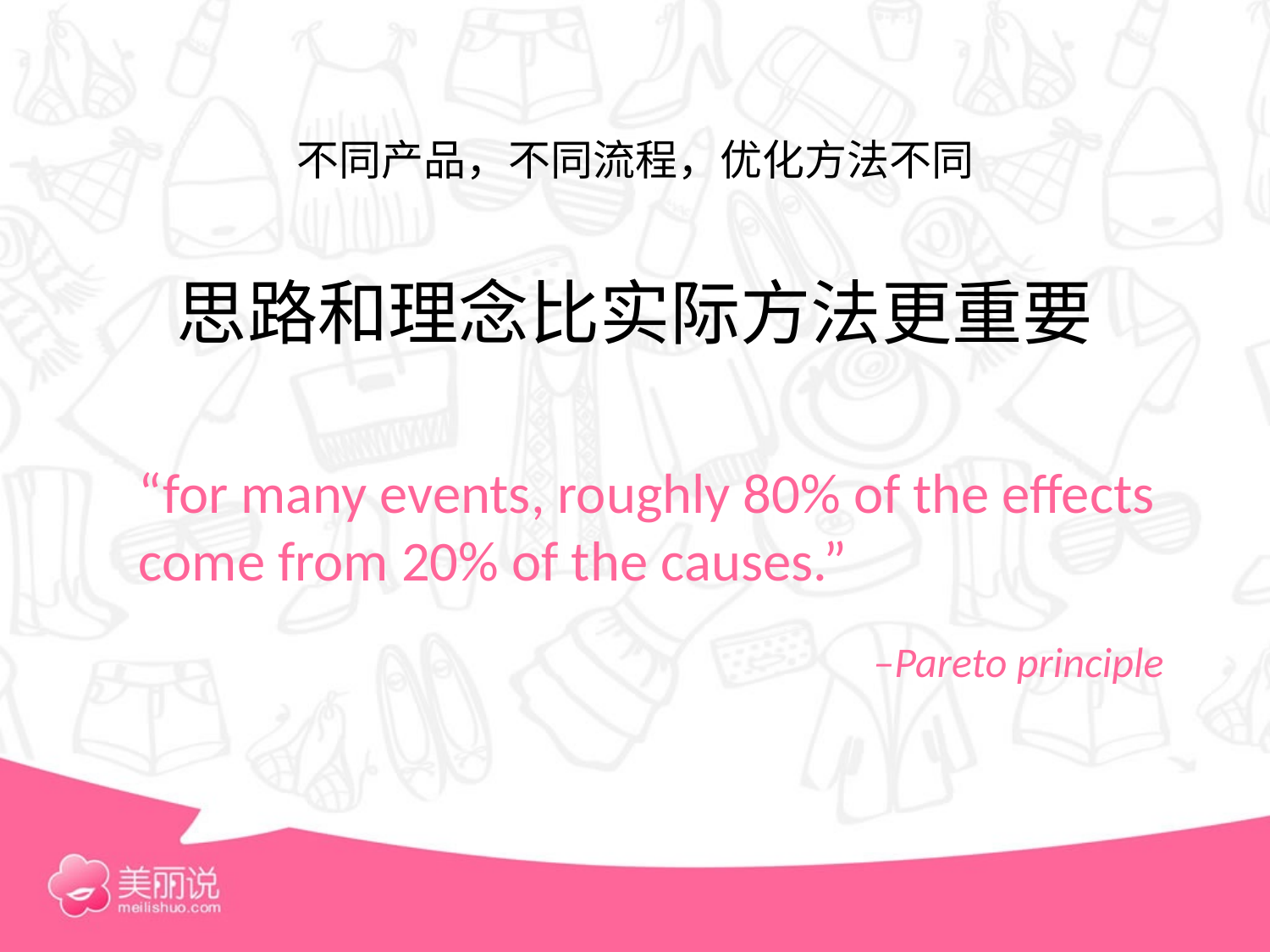

不同产品，不同流程，优化方法不同

思路和理念比实际方法更重要
“for many events, roughly 80% of the effects come from 20% of the causes.”
–Pareto principle